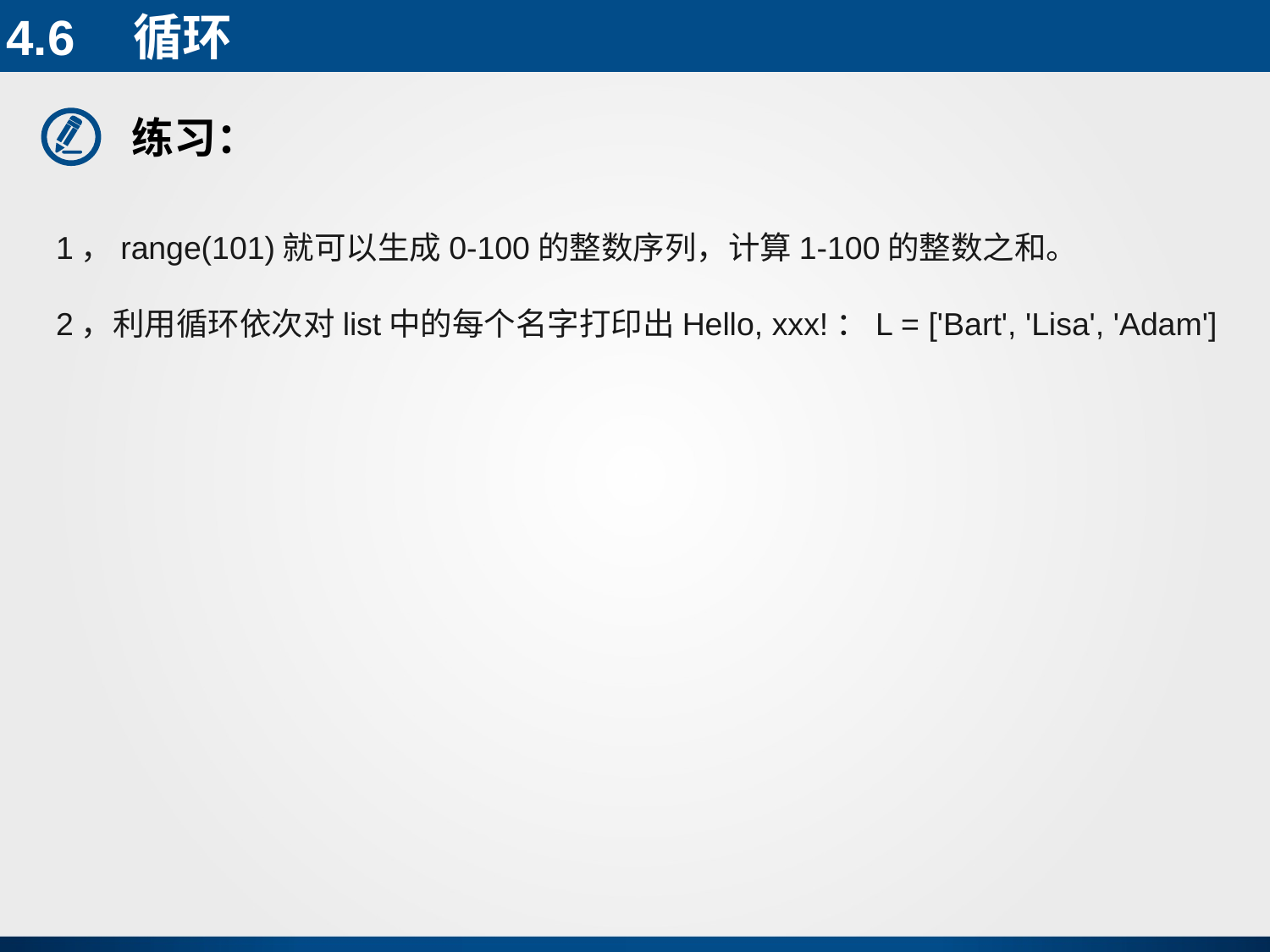

4.6	循环
练习：

1，range(101)就可以生成0-100的整数序列，计算1-100的整数之和。

2，利用循环依次对list中的每个名字打印出Hello, xxx!：L = ['Bart', 'Lisa', 'Adam']